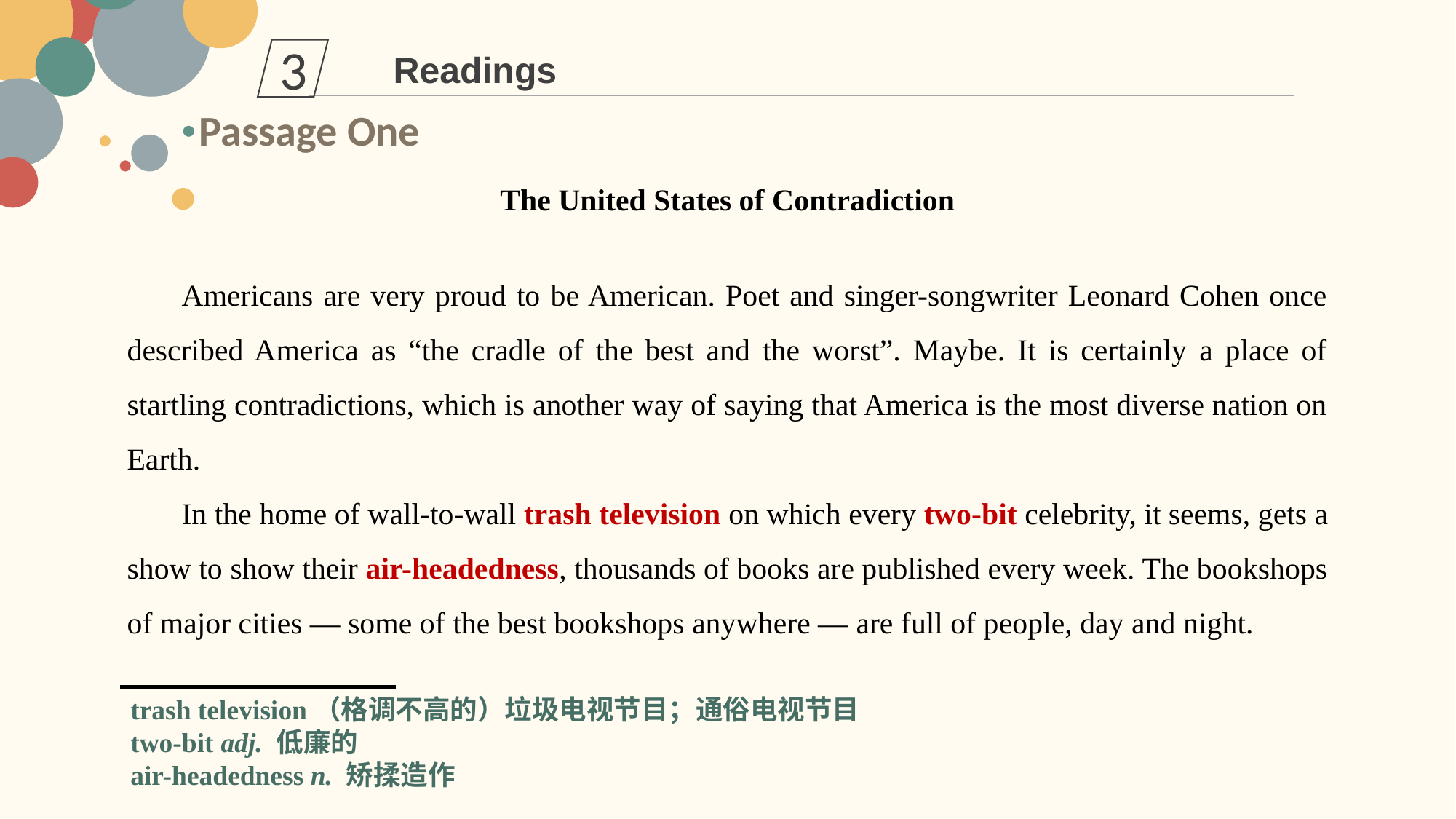

3
Readings
Passage One
The United States of Contradiction
Americans are very proud to be American. Poet and singer-songwriter Leonard Cohen once described America as “the cradle of the best and the worst”. Maybe. It is certainly a place of startling contradictions, which is another way of saying that America is the most diverse nation on Earth.
In the home of wall-to-wall trash television on which every two-bit celebrity, it seems, gets a show to show their air-headedness, thousands of books are published every week. The bookshops of major cities — some of the best bookshops anywhere — are full of people, day and night.
trash television（格调不高的）垃圾电视节目；通俗电视节目
two-bit adj. 低廉的
air-headedness n. 矫揉造作